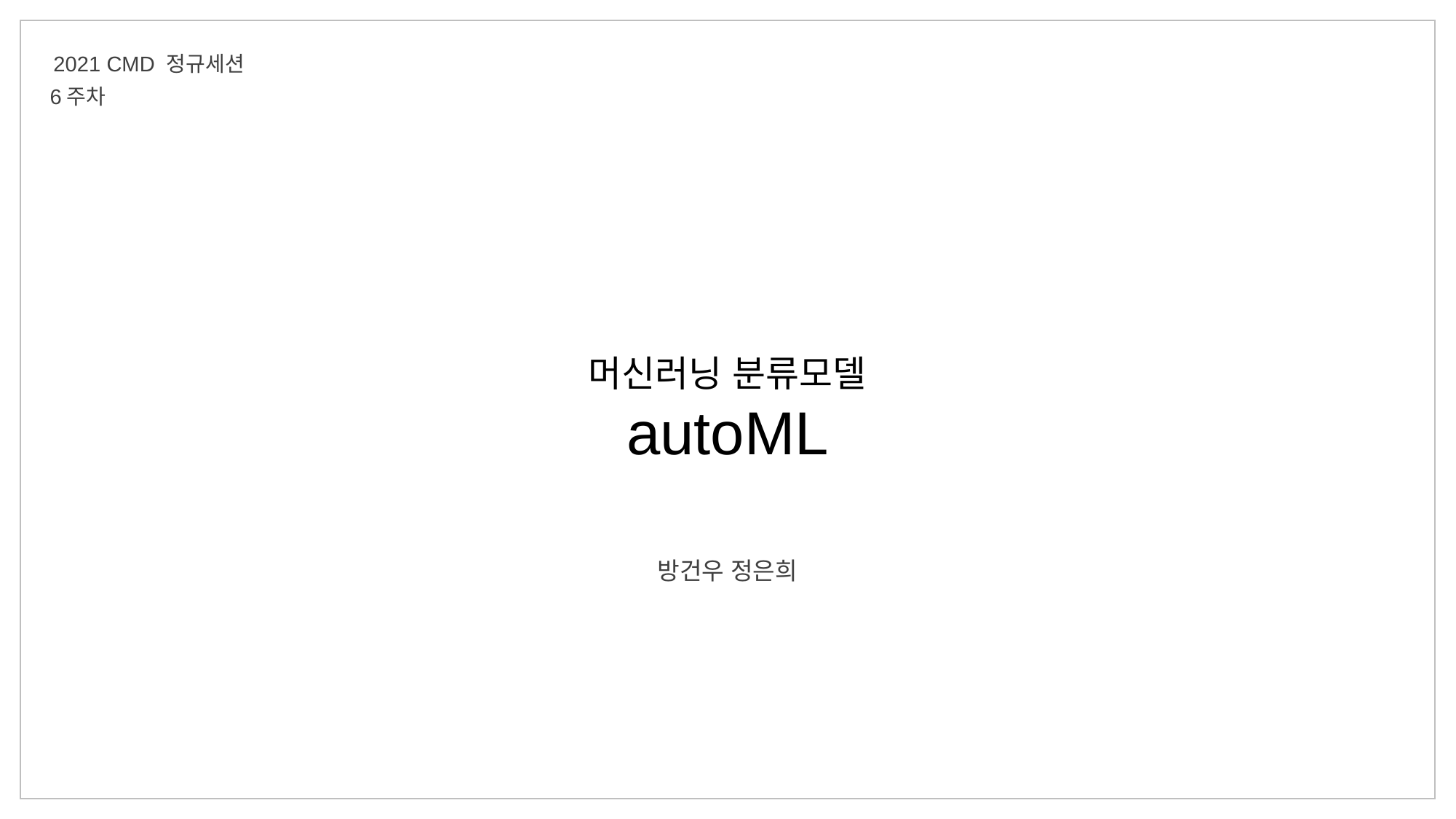

2021 CMD 정규세션
6주차
머신러닝 분류모델
autoML
방건우 정은희